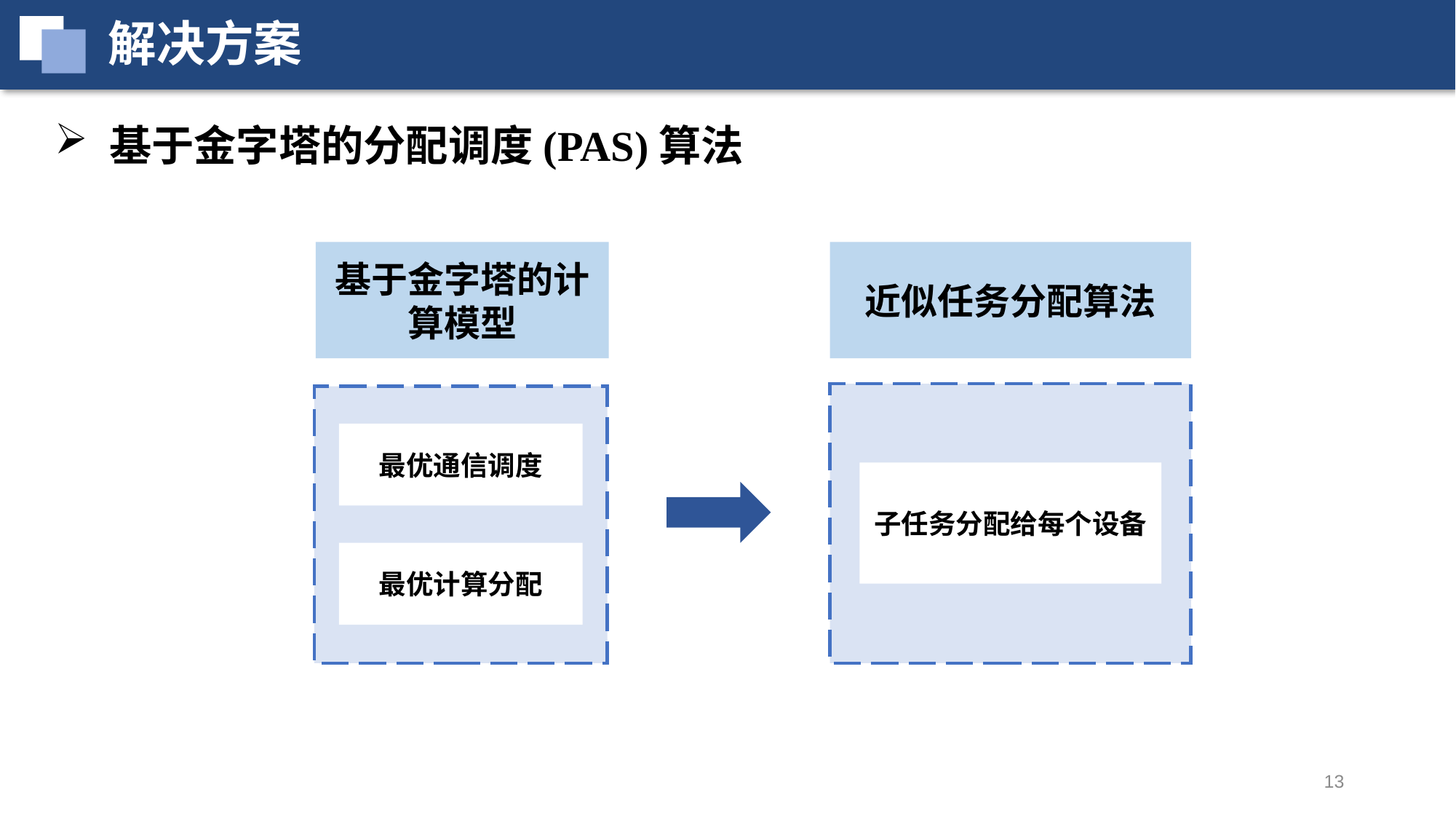

解决方案

基于金字塔的分配调度(PAS)算法
近似任务分配算法
基于金字塔的计算模型

最优通信调度
子任务分配给每个设备

最优计算分配
13